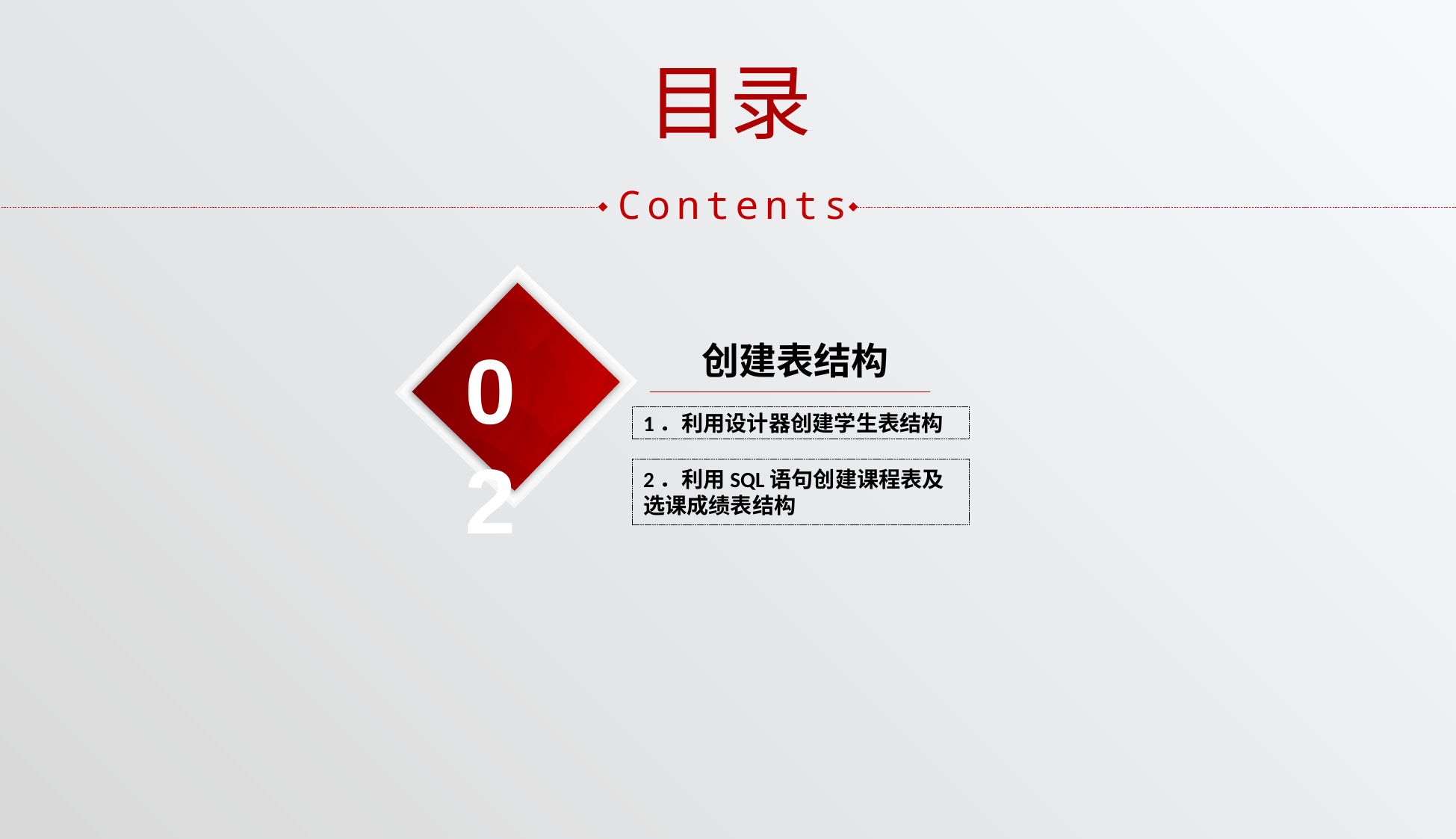

目录
Contents

02
创建表结构
1．利用设计器创建学生表结构
2．利用SQL语句创建课程表及选课成绩表结构